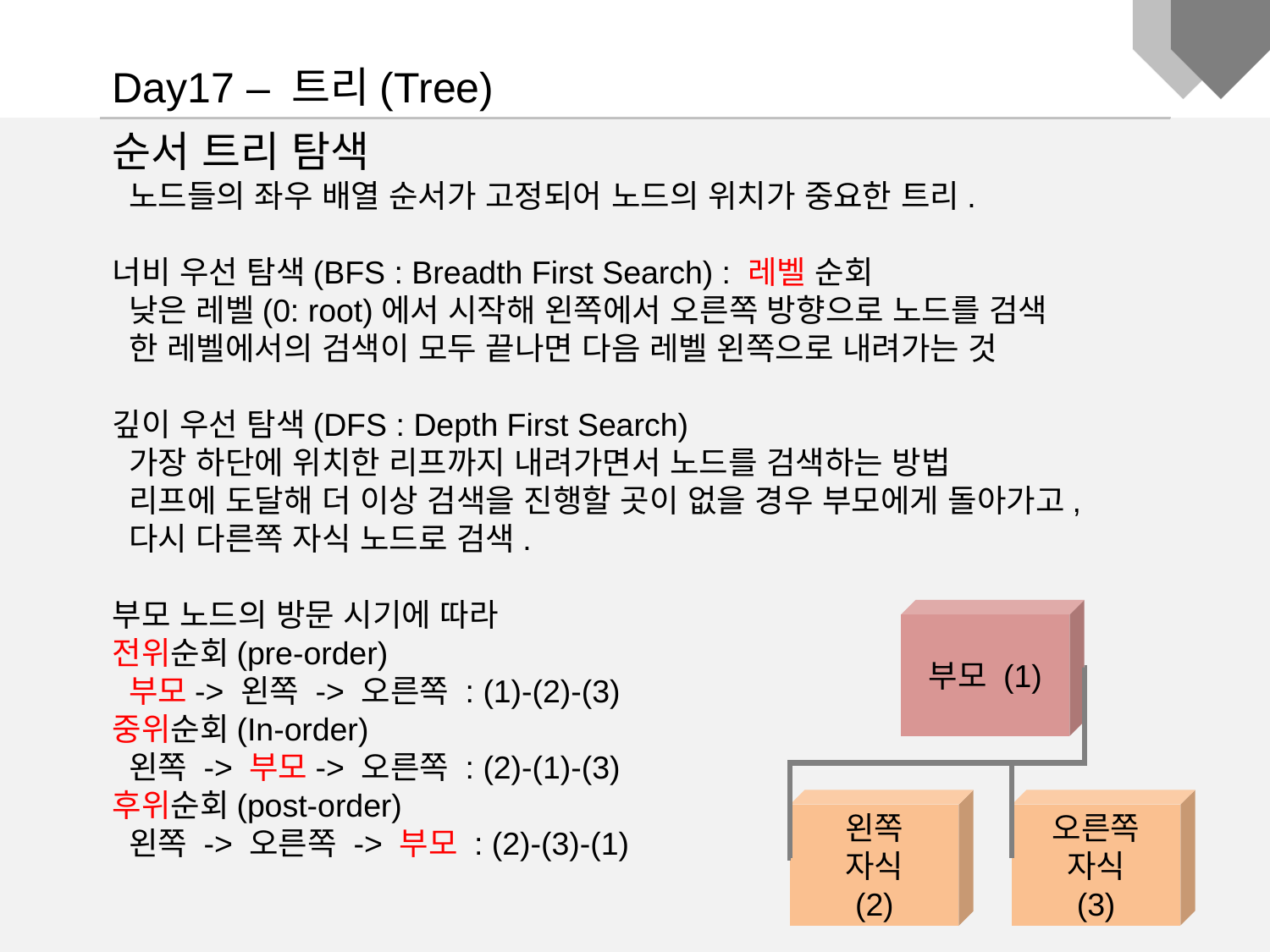

Day17 – 트리(Tree)
순서 트리 탐색
 노드들의 좌우 배열 순서가 고정되어 노드의 위치가 중요한 트리.

너비 우선 탐색(BFS : Breadth First Search) : 레벨 순회
 낮은 레벨(0: root)에서 시작해 왼쪽에서 오른쪽 방향으로 노드를 검색
 한 레벨에서의 검색이 모두 끝나면 다음 레벨 왼쪽으로 내려가는 것

깊이 우선 탐색(DFS : Depth First Search)
 가장 하단에 위치한 리프까지 내려가면서 노드를 검색하는 방법
 리프에 도달해 더 이상 검색을 진행할 곳이 없을 경우 부모에게 돌아가고,
 다시 다른쪽 자식 노드로 검색.

부모 노드의 방문 시기에 따라
전위순회(pre-order)
 부모-> 왼쪽 -> 오른쪽 : (1)-(2)-(3)
중위순회(In-order)
 왼쪽 -> 부모-> 오른쪽 : (2)-(1)-(3)
후위순회(post-order)
 왼쪽 -> 오른쪽 -> 부모 : (2)-(3)-(1)
부모 (1)
왼쪽
자식
(2)
오른쪽
자식
(3)